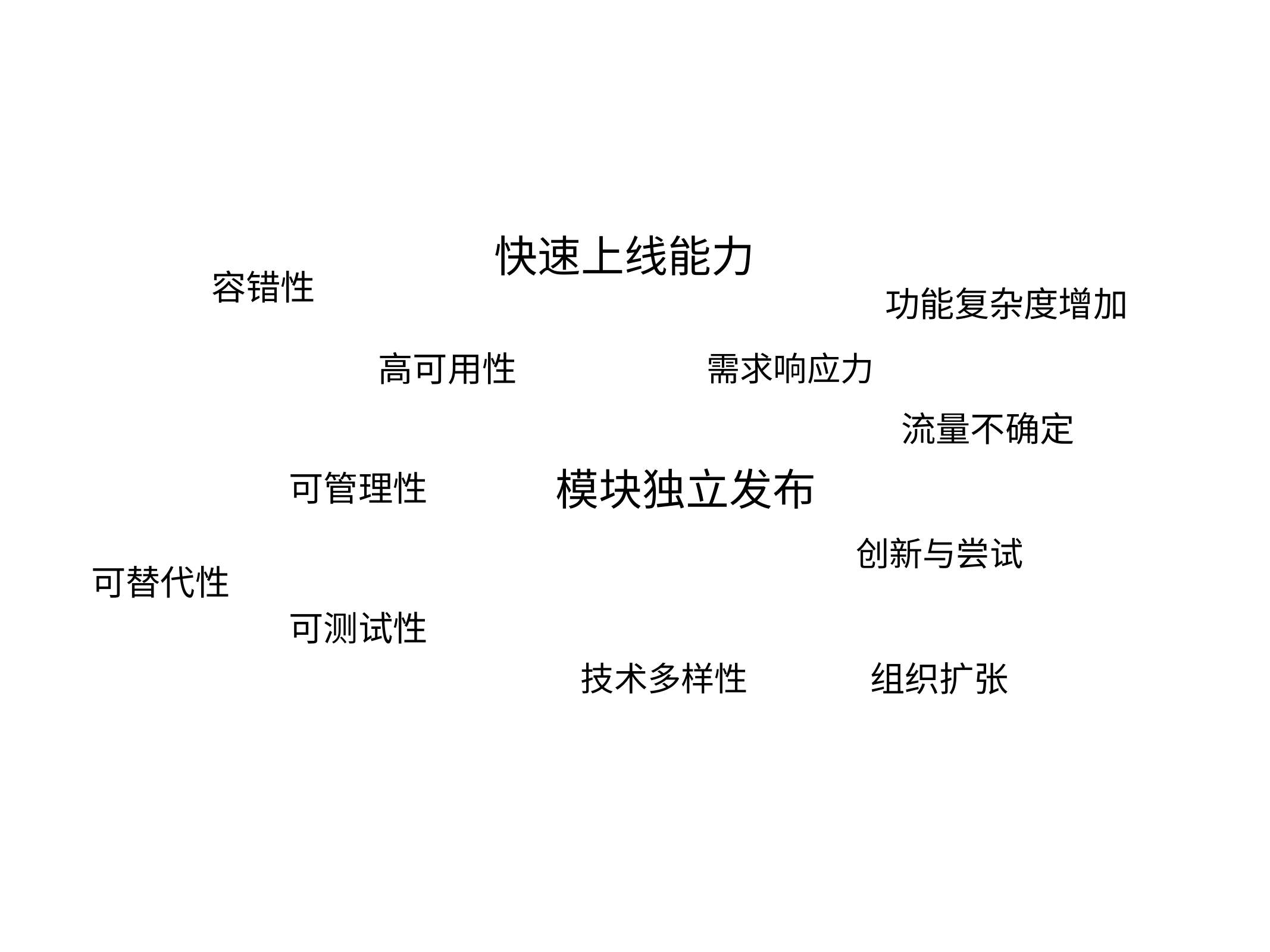

快速上线能力
容错性
功能复杂度增加
高可用性
需求响应力
流量不确定
模块独立发布
可管理性
创新与尝试
可替代性
可测试性
组织扩张
技术多样性
8